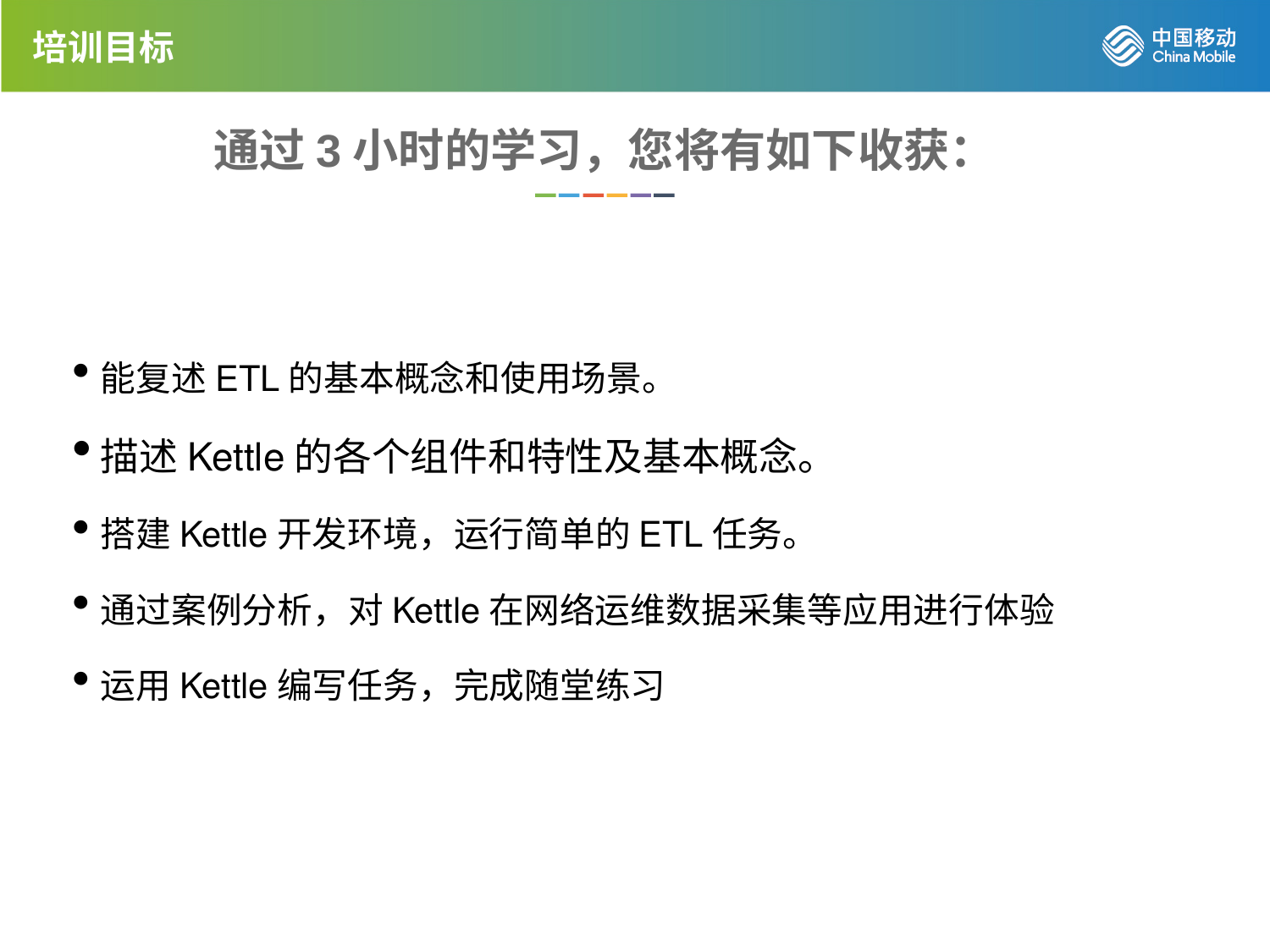

培训目标
通过3小时的学习，您将有如下收获：

能复述ETL的基本概念和使用场景。
描述Kettle的各个组件和特性及基本概念。
搭建Kettle开发环境，运行简单的ETL任务。
通过案例分析，对Kettle在网络运维数据采集等应用进行体验
运用Kettle编写任务，完成随堂练习
3